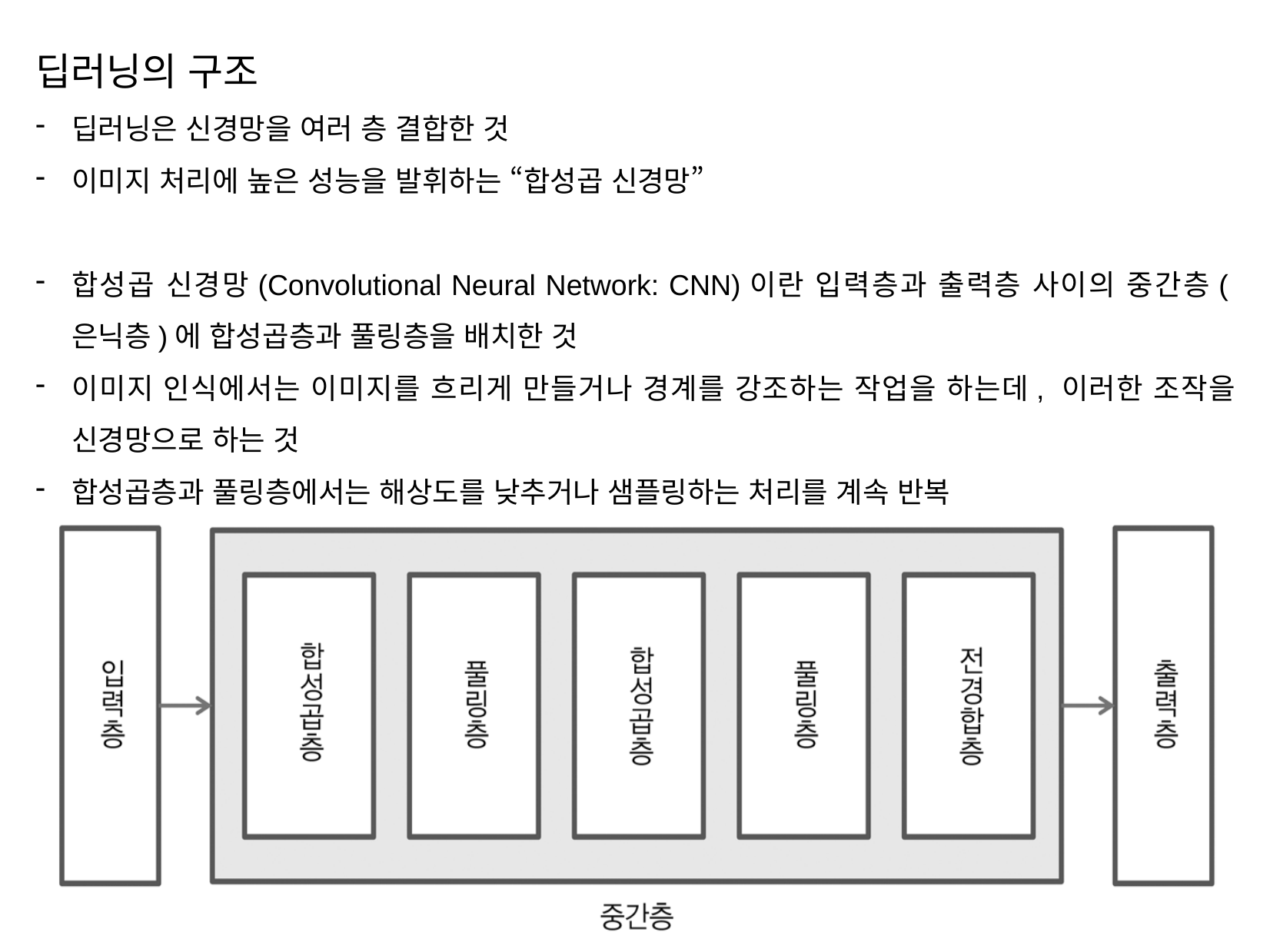

딥러닝의 구조
딥러닝은 신경망을 여러 층 결합한 것
이미지 처리에 높은 성능을 발휘하는 “합성곱 신경망”

합성곱 신경망(Convolutional Neural Network: CNN)이란 입력층과 출력층 사이의 중간층(은닉층)에 합성곱층과 풀링층을 배치한 것
이미지 인식에서는 이미지를 흐리게 만들거나 경계를 강조하는 작업을 하는데, 이러한 조작을 신경망으로 하는 것
합성곱층과 풀링층에서는 해상도를 낮추거나 샘플링하는 처리를 계속 반복